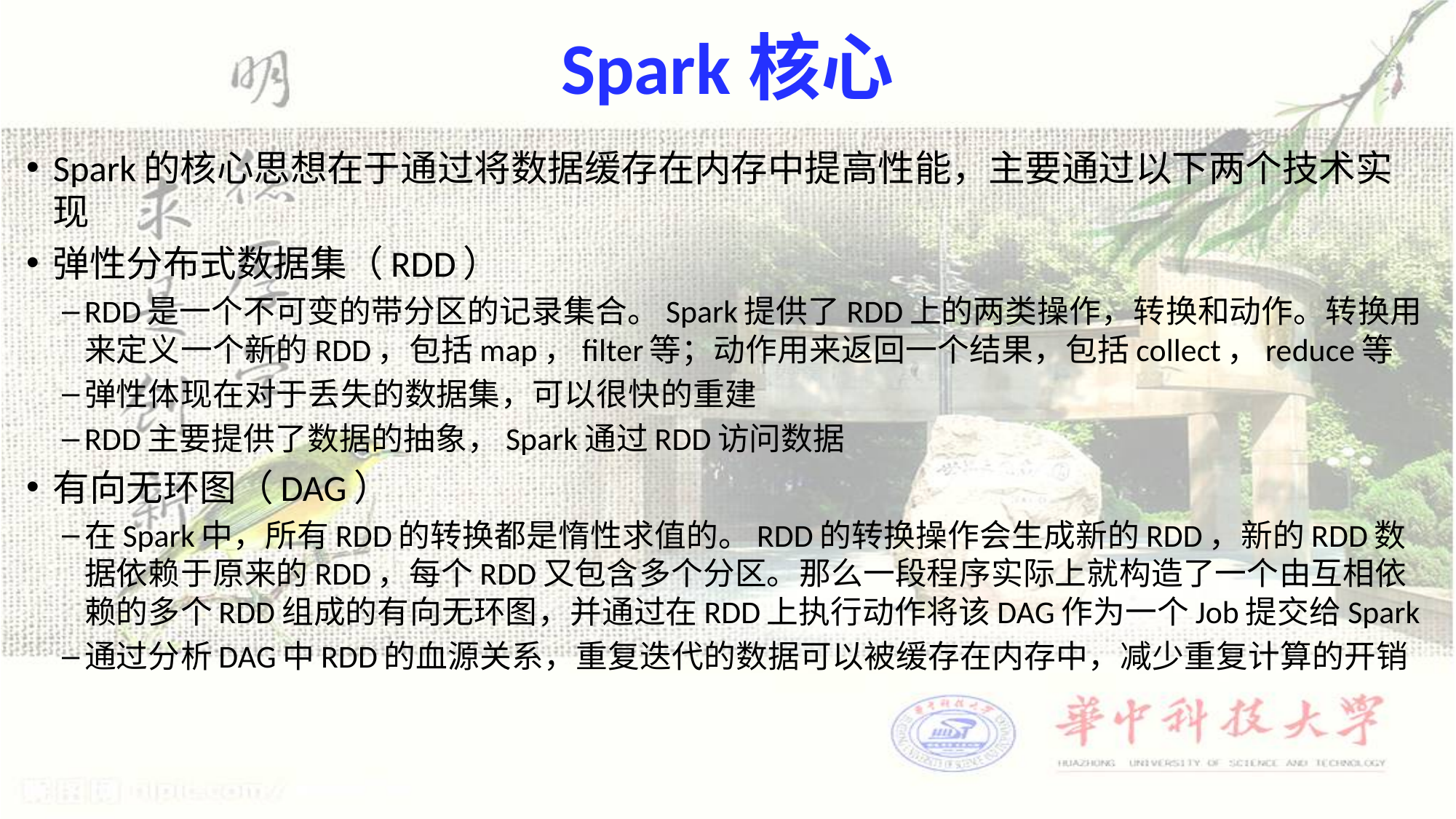

# Spark核心
Spark的核心思想在于通过将数据缓存在内存中提高性能，主要通过以下两个技术实现
弹性分布式数据集（RDD）
RDD是一个不可变的带分区的记录集合。Spark提供了RDD上的两类操作，转换和动作。转换用来定义一个新的RDD，包括map，filter等；动作用来返回一个结果，包括collect，reduce等
弹性体现在对于丢失的数据集，可以很快的重建
RDD主要提供了数据的抽象，Spark通过RDD访问数据
有向无环图（DAG）
在Spark中，所有RDD的转换都是惰性求值的。RDD的转换操作会生成新的RDD，新的RDD数据依赖于原来的RDD，每个RDD又包含多个分区。那么一段程序实际上就构造了一个由互相依赖的多个RDD组成的有向无环图，并通过在RDD上执行动作将该DAG作为一个Job提交给Spark
通过分析DAG中RDD的血源关系，重复迭代的数据可以被缓存在内存中，减少重复计算的开销